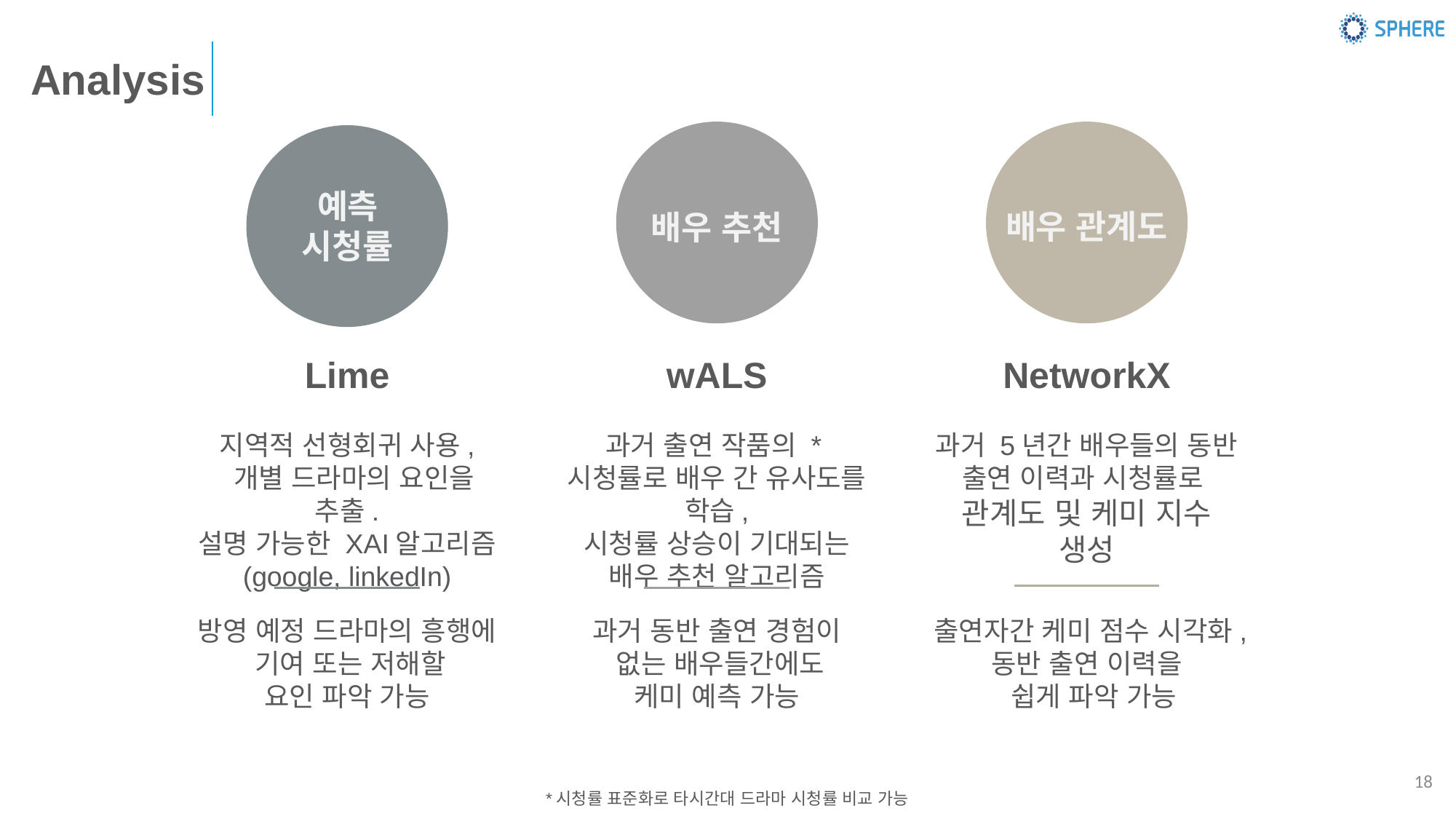

Analysis

배우 추천
wALS

과거 출연 작품의 *시청률로 배우 간 유사도를 학습,
시청률 상승이 기대되는 배우 추천 알고리즘
과거 동반 출연 경험이
 없는 배우들간에도
케미 예측 가능

배우 관계도
NetworkX

과거 5년간 배우들의 동반 출연 이력과 시청률로
관계도 및 케미 지수 생성
출연자간 케미 점수 시각화,
동반 출연 이력을
 쉽게 파악 가능

예측
시청률
Lime

지역적 선형회귀 사용,
 개별 드라마의 요인을 추출.
설명 가능한 XAI알고리즘
(google, linkedIn)
방영 예정 드라마의 흥행에
 기여 또는 저해할
요인 파악 가능
18
*시청률 표준화로 타시간대 드라마 시청률 비교 가능

구글, 링크드인 등 차세대 혁신기업들이 적용한 XAI 기법들 중